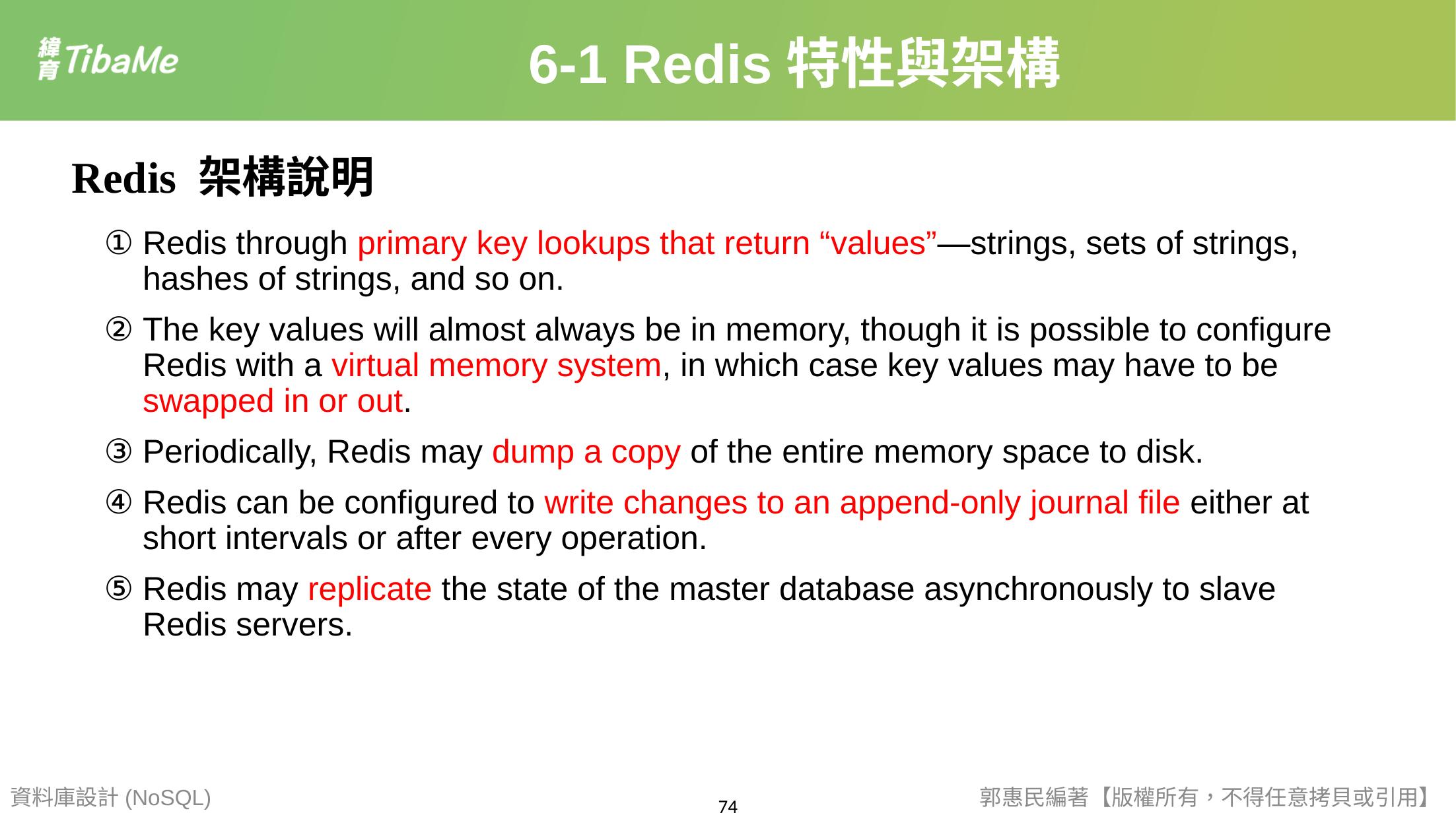

6-1 Redis特性與架構
Redis 架構說明

Redis through primary key lookups that return “values”—strings, sets of strings, hashes of strings, and so on.
The key values will almost always be in memory, though it is possible to configure Redis with a virtual memory system, in which case key values may have to be swapped in or out.
Periodically, Redis may dump a copy of the entire memory space to disk.
Redis can be configured to write changes to an append-only journal file either at short intervals or after every operation.
Redis may replicate the state of the master database asynchronously to slave Redis servers.

資料庫設計(NoSQL)
郭惠民編著【版權所有，不得任意拷貝或引用】